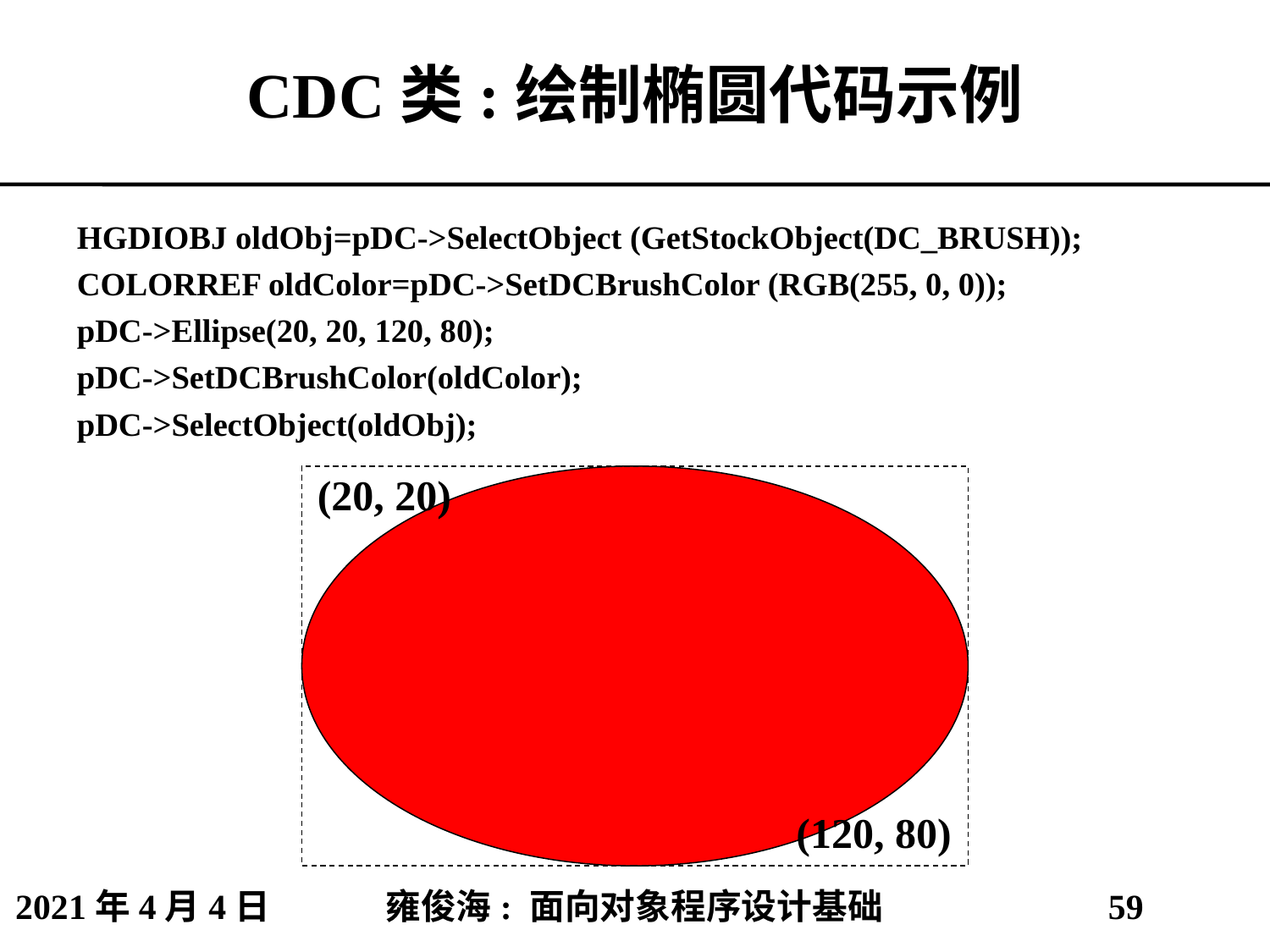

# CDC类:绘制椭圆代码示例

HGDIOBJ oldObj=pDC->SelectObject (GetStockObject(DC_BRUSH));
COLORREF oldColor=pDC->SetDCBrushColor (RGB(255, 0, 0));
pDC->Ellipse(20, 20, 120, 80);
pDC->SetDCBrushColor(oldColor);
pDC->SelectObject(oldObj);

(20, 20)
(120, 80)
2021年4月4日
雍俊海: 面向对象程序设计基础
59